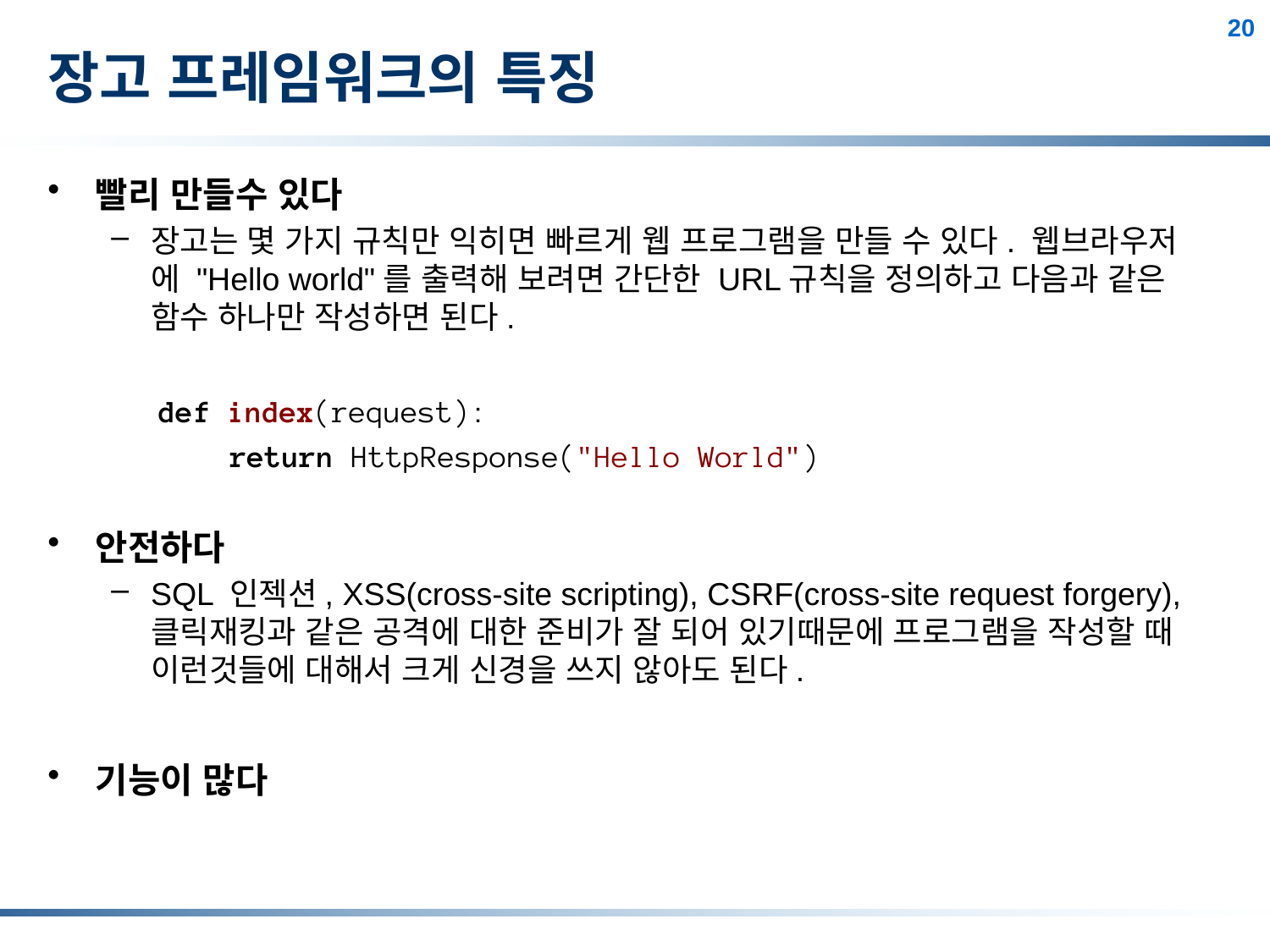

# 장고 프레임워크의 특징
빨리 만들수 있다
장고는 몇 가지 규칙만 익히면 빠르게 웹 프로그램을 만들 수 있다. 웹브라우저에 "Hello world"를 출력해 보려면 간단한 URL규칙을 정의하고 다음과 같은 함수 하나만 작성하면 된다.

def index(request):
return HttpResponse("Hello World")

안전하다
SQL 인젝션, XSS(cross-site scripting), CSRF(cross-site request forgery), 클릭재킹과 같은 공격에 대한 준비가 잘 되어 있기때문에 프로그램을 작성할 때 이런것들에 대해서 크게 신경을 쓰지 않아도 된다.

기능이 많다